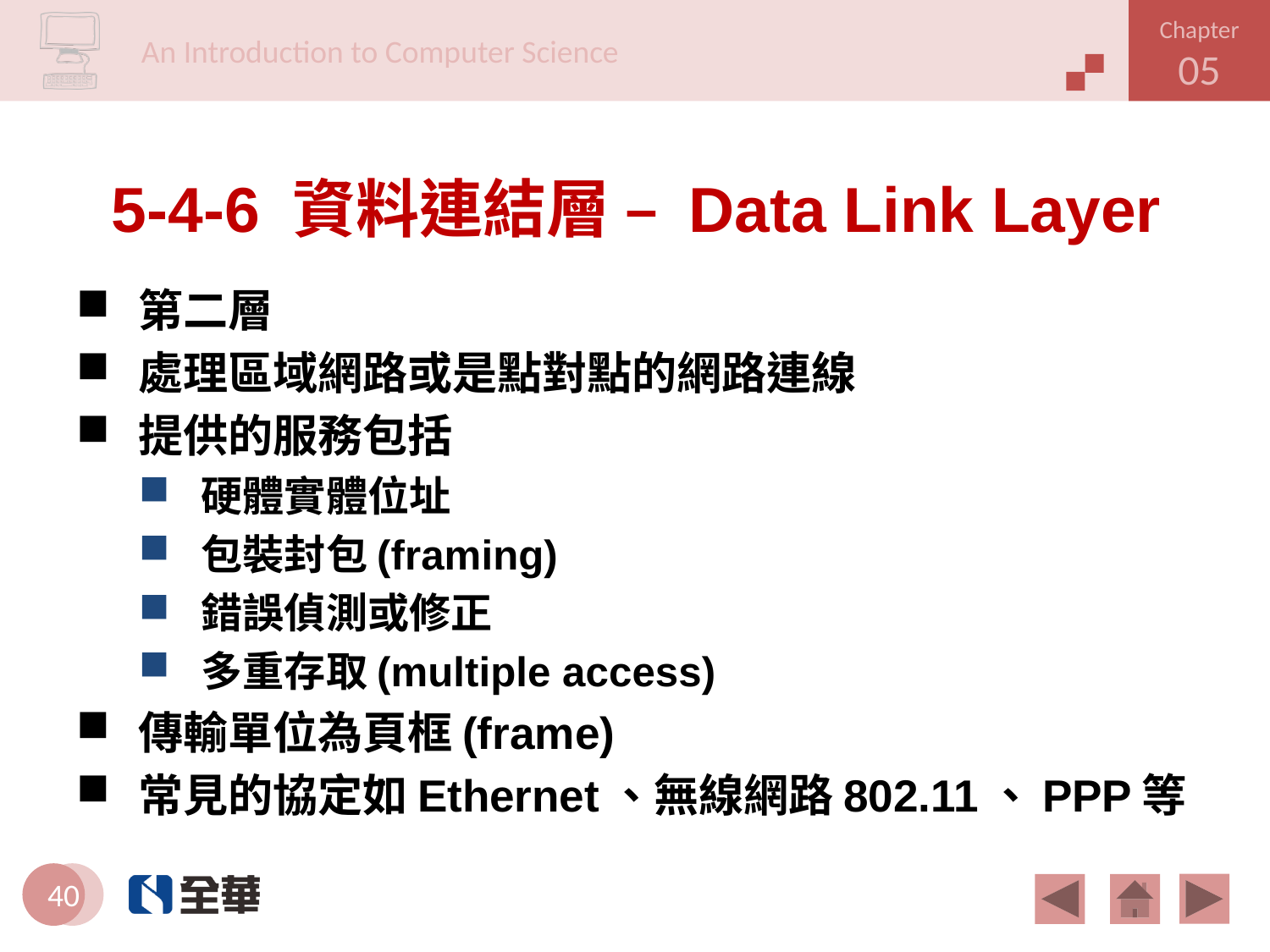

# 5-4-6 資料連結層 – Data Link Layer
第二層
處理區域網路或是點對點的網路連線
提供的服務包括
硬體實體位址
包裝封包(framing)
錯誤偵測或修正
多重存取(multiple access)
傳輸單位為頁框(frame)
常見的協定如Ethernet、無線網路802.11、PPP等